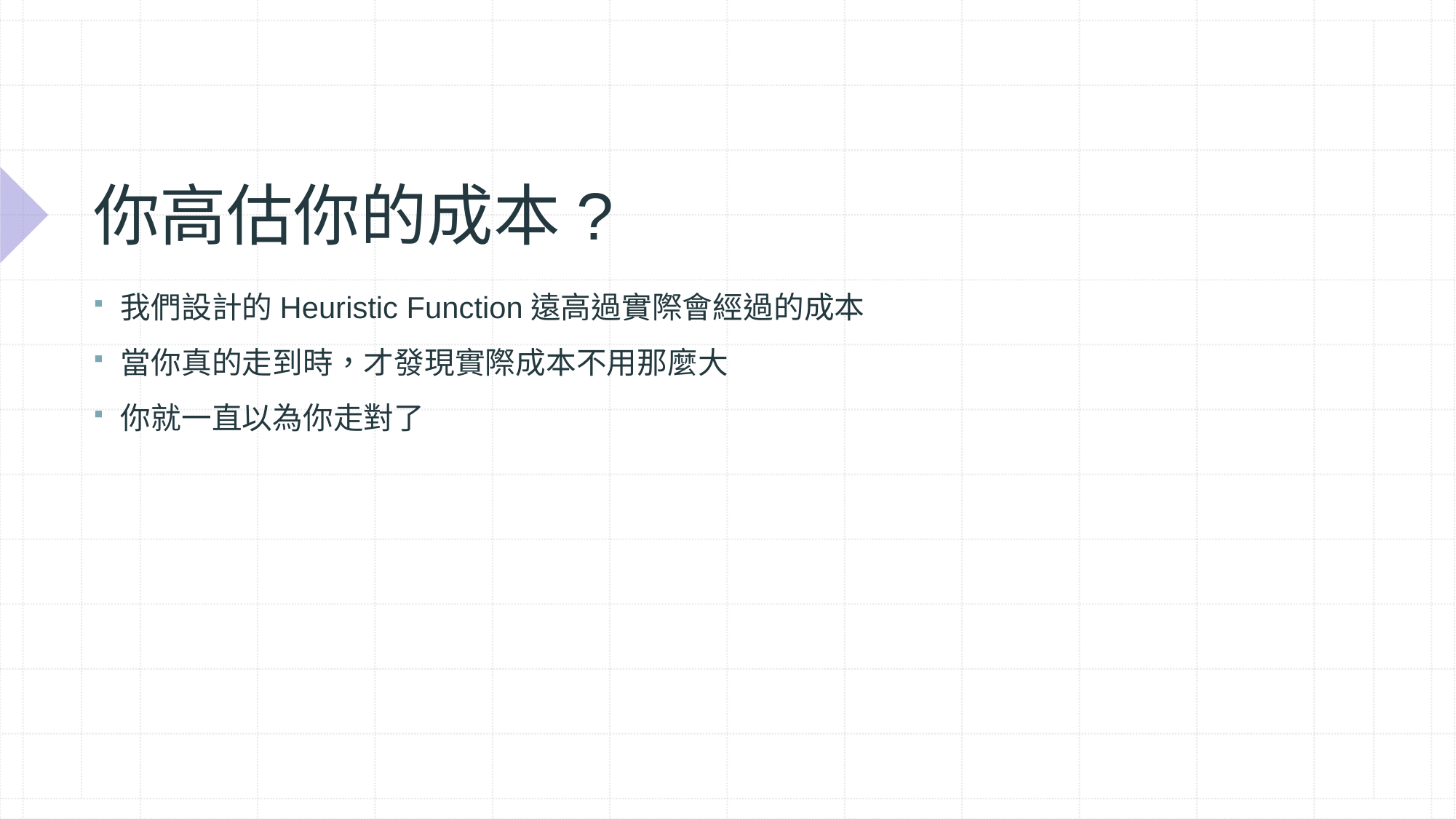

# 你高估你的成本?
我們設計的Heuristic Function遠高過實際會經過的成本
當你真的走到時，才發現實際成本不用那麼大
你就一直以為你走對了